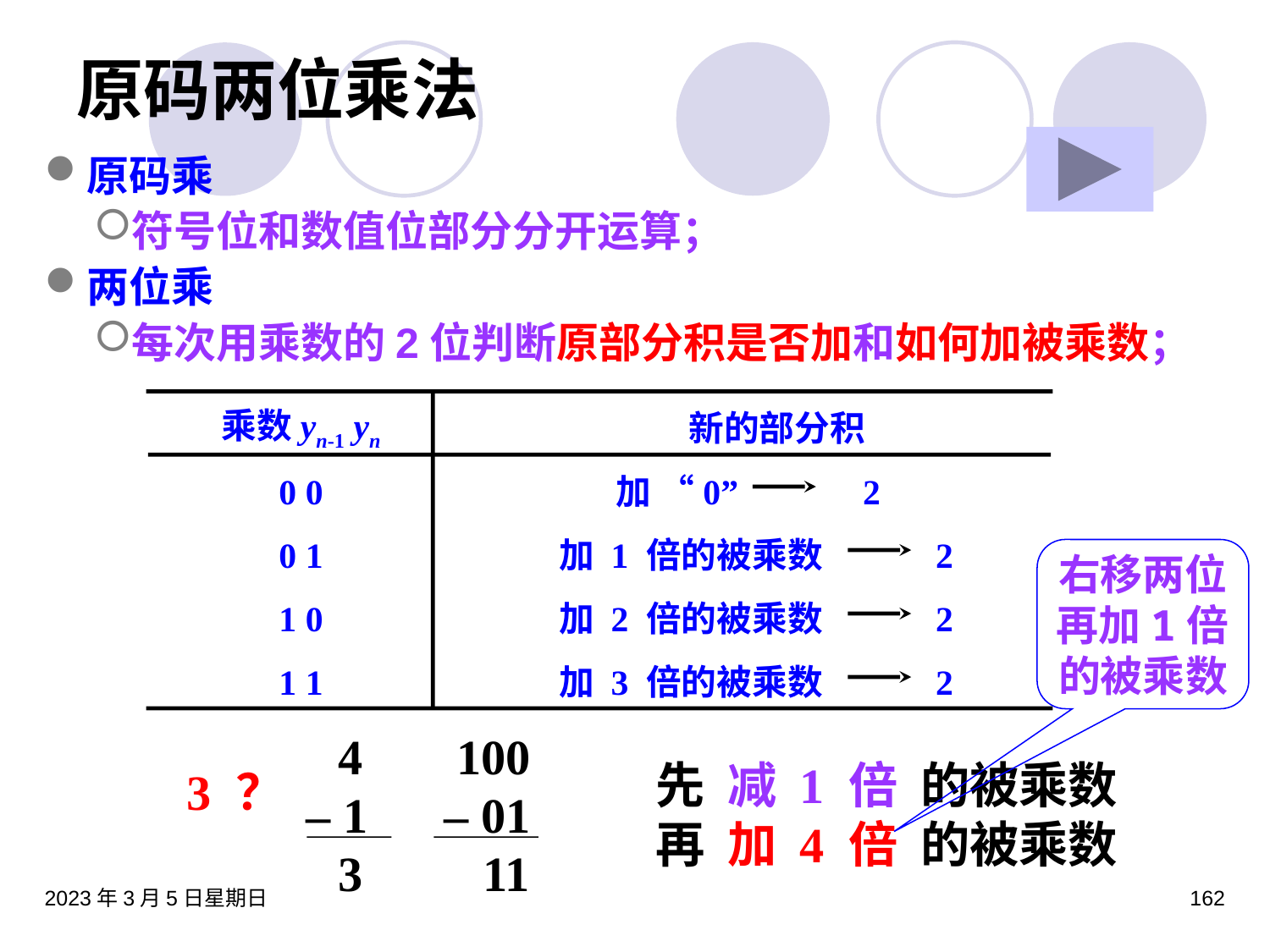

# 原码两位乘法

原码乘
符号位和数值位部分分开运算；
两位乘
每次用乘数的2位判断原部分积是否加和如何加被乘数；

乘数yn-1 yn
新的部分积

0 0
  加 “0”              2

0 1
    加 1 倍的被乘数             2

右移两位
再加1倍的被乘数
1 0
    加 2 倍的被乘数             2

1 1
    加 3 倍的被乘数             2

4
– 1
3

100
– 01
11

先  减 1 倍  的被乘数
再  加 4 倍  的被乘数
3 ？
2023年3月5日星期日
162